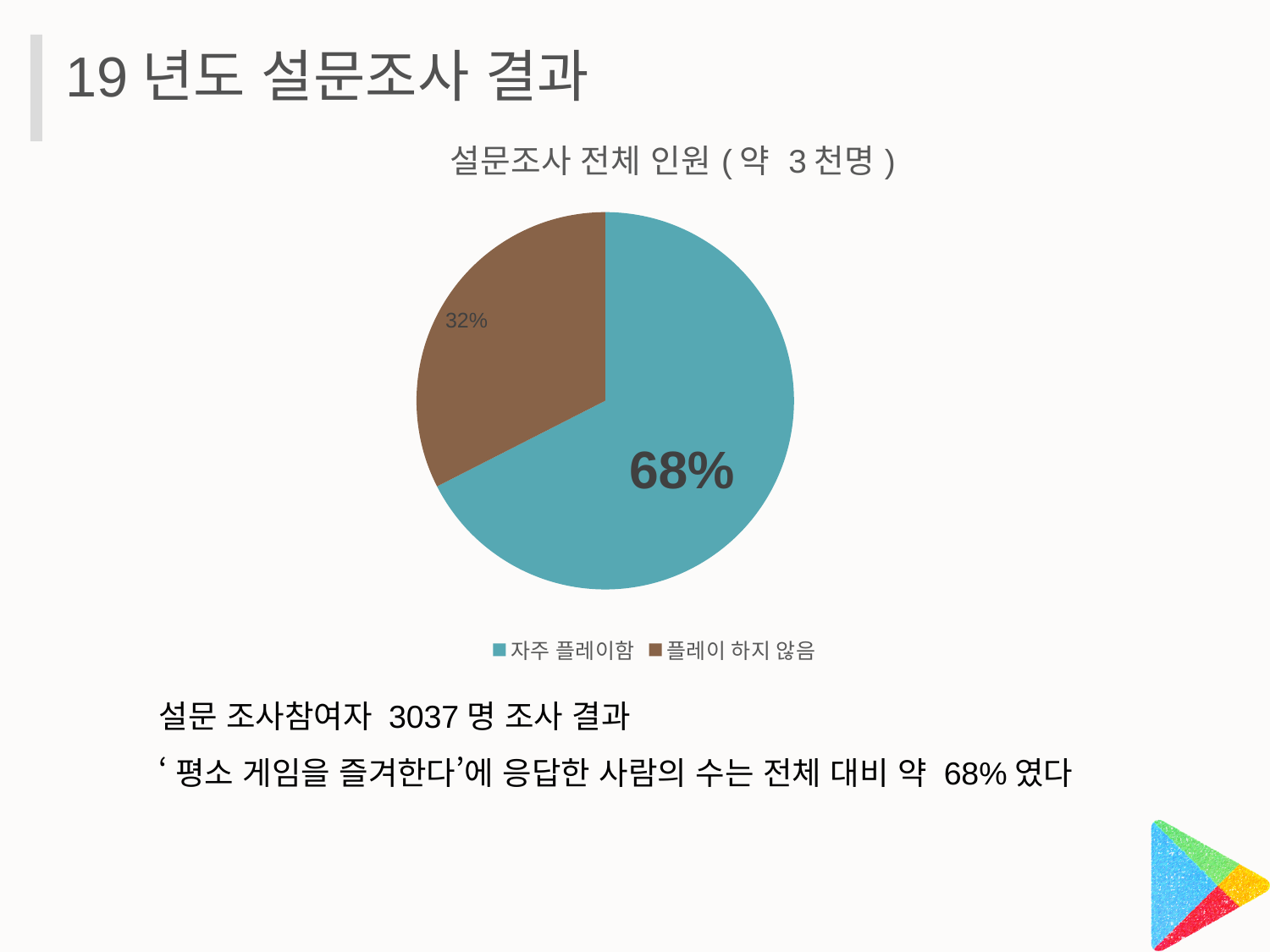

19년도 설문조사 결과

### Chart: 설문조사 전체 인원(약 3천명)

| Category | 설문조사 전체 인원(3037명) |
|---|---|
| 자주 플레이함 | 0.675008231807705 |
| 플레이 하지 않음 | 0.324991768192295 |
설문 조사참여자 3037명 조사 결과
‘평소 게임을 즐겨한다’에 응답한 사람의 수는 전체 대비 약 68%였다